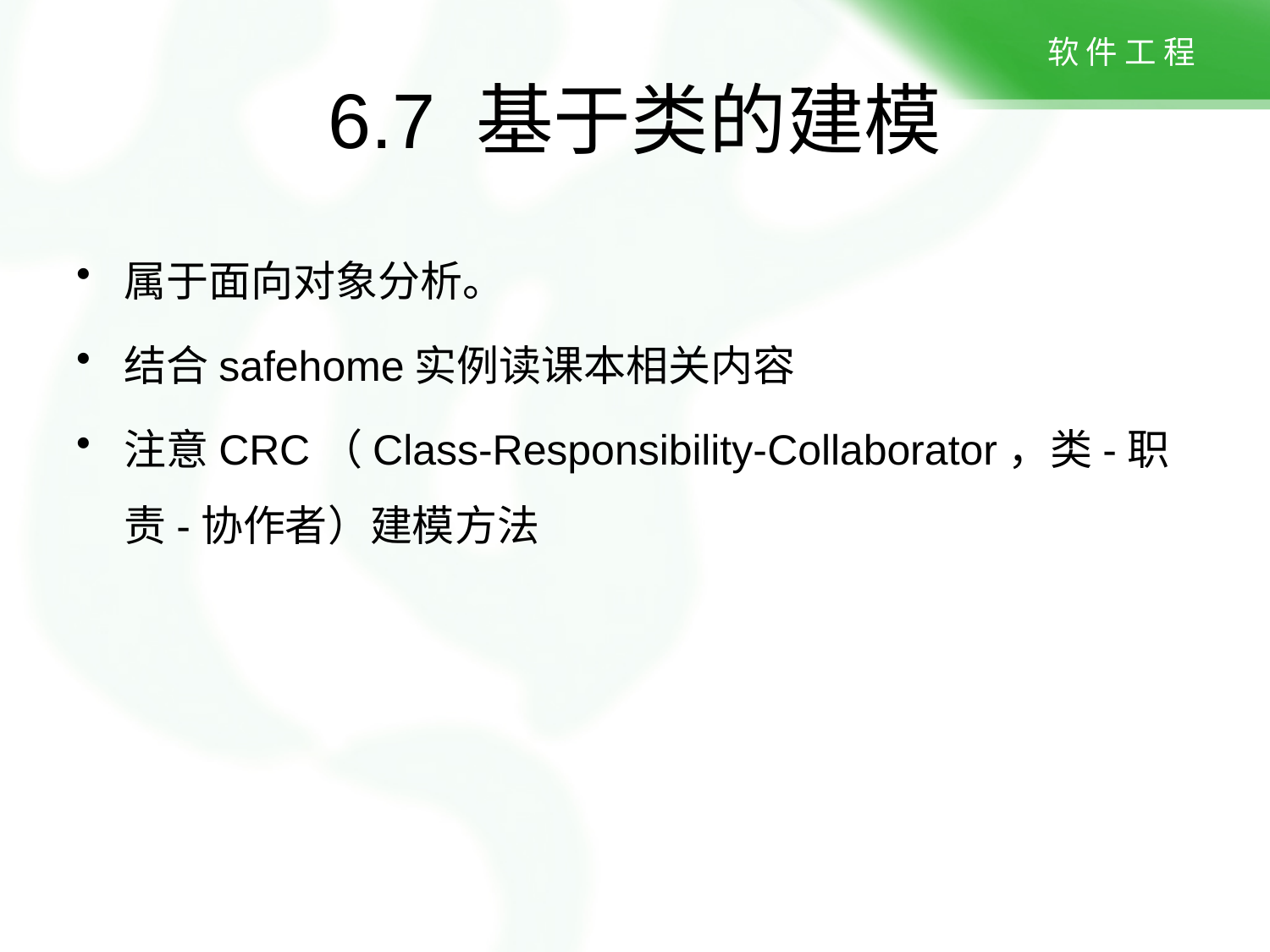

# 6.7 基于类的建模
属于面向对象分析。
结合safehome实例读课本相关内容
注意CRC（Class-Responsibility-Collaborator，类-职责-协作者）建模方法